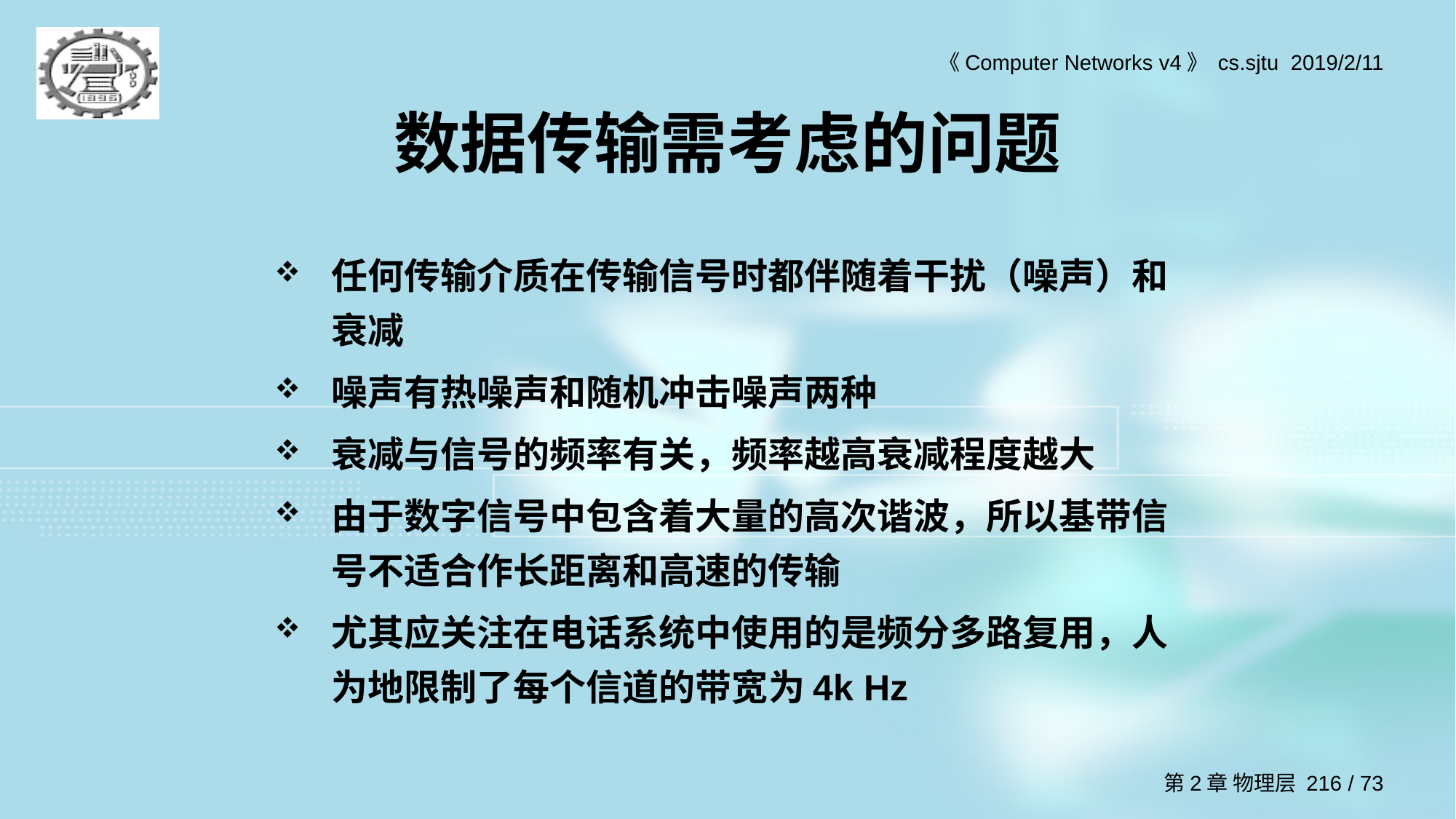

# 数据传输需考虑的问题
任何传输介质在传输信号时都伴随着干扰（噪声）和衰减
噪声有热噪声和随机冲击噪声两种
衰减与信号的频率有关，频率越高衰减程度越大
由于数字信号中包含着大量的高次谐波，所以基带信号不适合作长距离和高速的传输
尤其应关注在电话系统中使用的是频分多路复用，人为地限制了每个信道的带宽为4k Hz